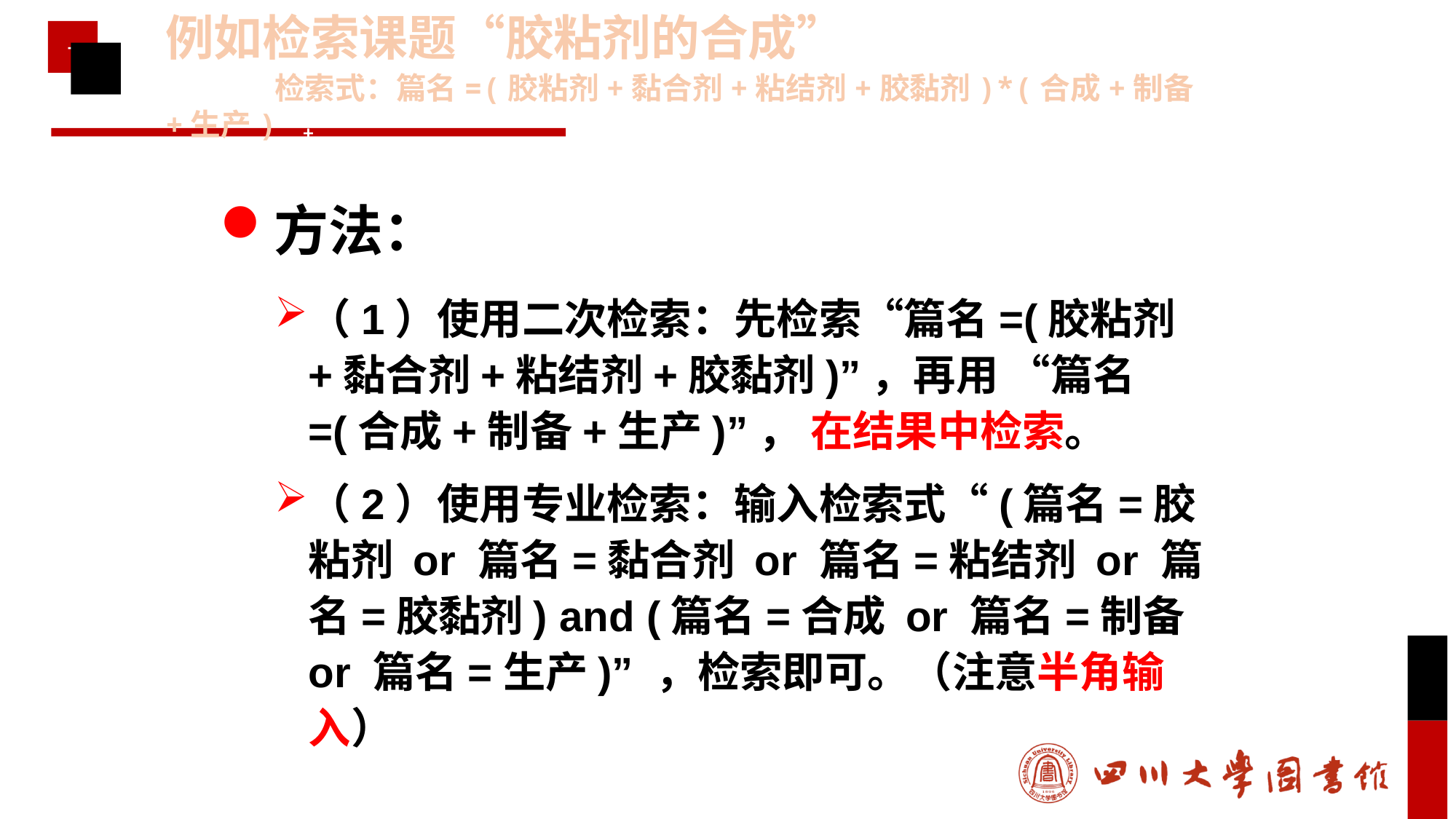

例如检索课题“胶粘剂的合成”
	检索式：篇名=(胶粘剂+黏合剂+粘结剂+胶黏剂)*(合成+制备+生产)
方法：
（1）使用二次检索：先检索“篇名=(胶粘剂+黏合剂+粘结剂+胶黏剂)”，再用 “篇名=(合成+制备+生产)”， 在结果中检索。
（2）使用专业检索：输入检索式“(篇名=胶粘剂 or 篇名=黏合剂 or 篇名=粘结剂 or 篇名=胶黏剂) and (篇名=合成 or 篇名=制备 or 篇名=生产)” ，检索即可。（注意半角输入）